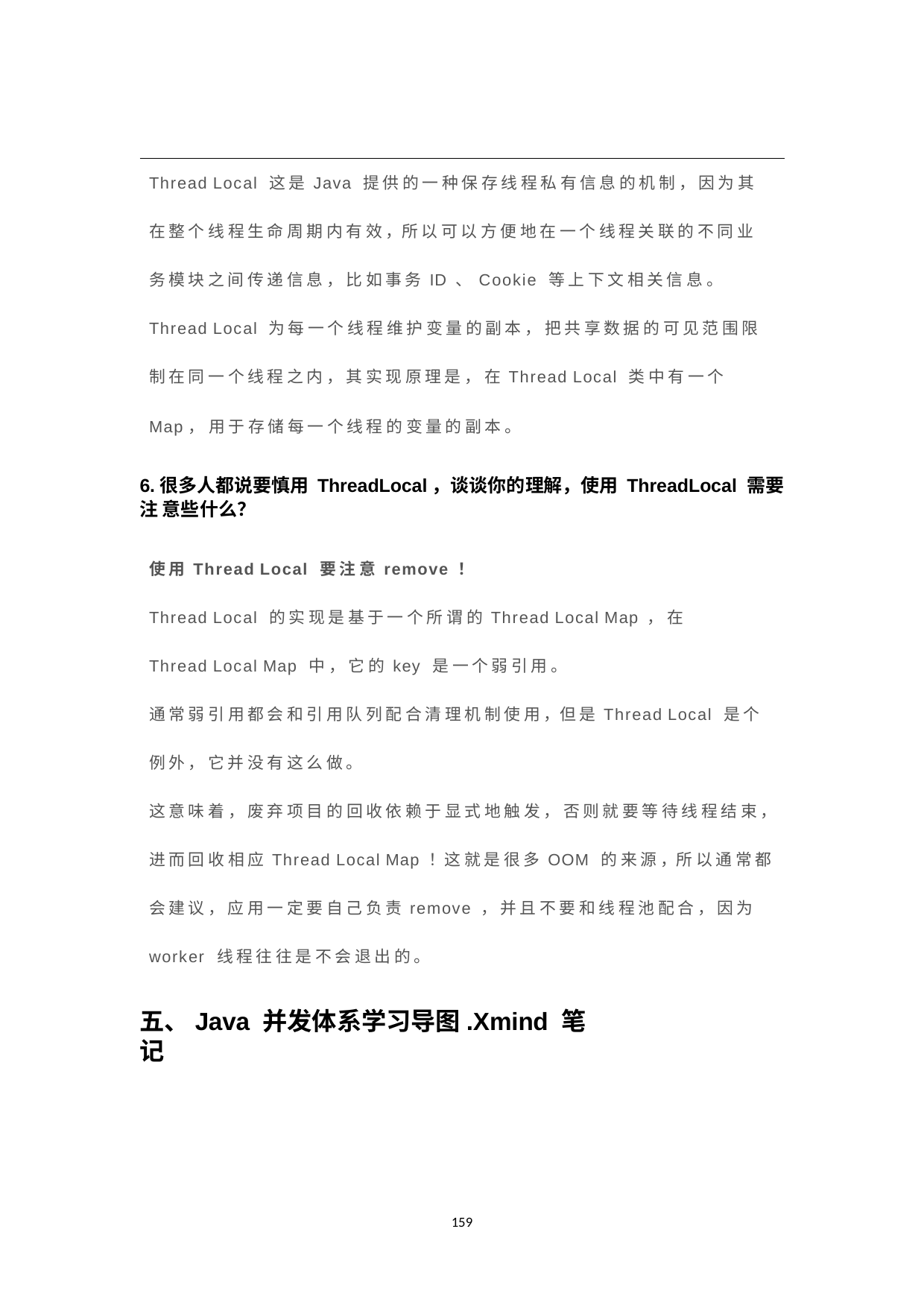

Thread Local 这是 Java 提供的一种保存线程私有信息的机制， 因为其
在整个线程生命周期内有效 ，所 以可以方便地在一个线程关联的不同业务 模块之间传递信息， 比如事务 ID 、 Cookie 等上下文相关信息。
Thread Local 为每一个线程维护变量的副本， 把共享数据的可见范围限 制在同一个线程之内， 其实现原理是， 在 Thread Local 类中有一个

Map， 用于存储每一个线程的变量的副本。

6.很多人都说要慎用 ThreadLocal，谈谈你的理解，使用 ThreadLocal 需要注 意些什么？

使用 Thread Local 要注意 remove ！
Thread Local 的实现是基于一个所谓的 Thread Local Map ， 在 Thread Local Map 中， 它的 key 是一个弱引用。
通常弱引用都会和引用队列配合清理机制使用 ，但 是 Thread Local 是个 例外， 它并没有这么做。
这意味着， 废弃项目的回收依赖于显式地触发， 否则就要等待线程结束，  进而回收相应 Thread Local Map ！这就是很多 OOM 的来源，所以通常 都会建议， 应用一定要自己负责 remove ， 并且不要和线程池配合， 因 为 worker 线程往往是不会退出的。
五、Java 并发体系学习导图.Xmind 笔记
159